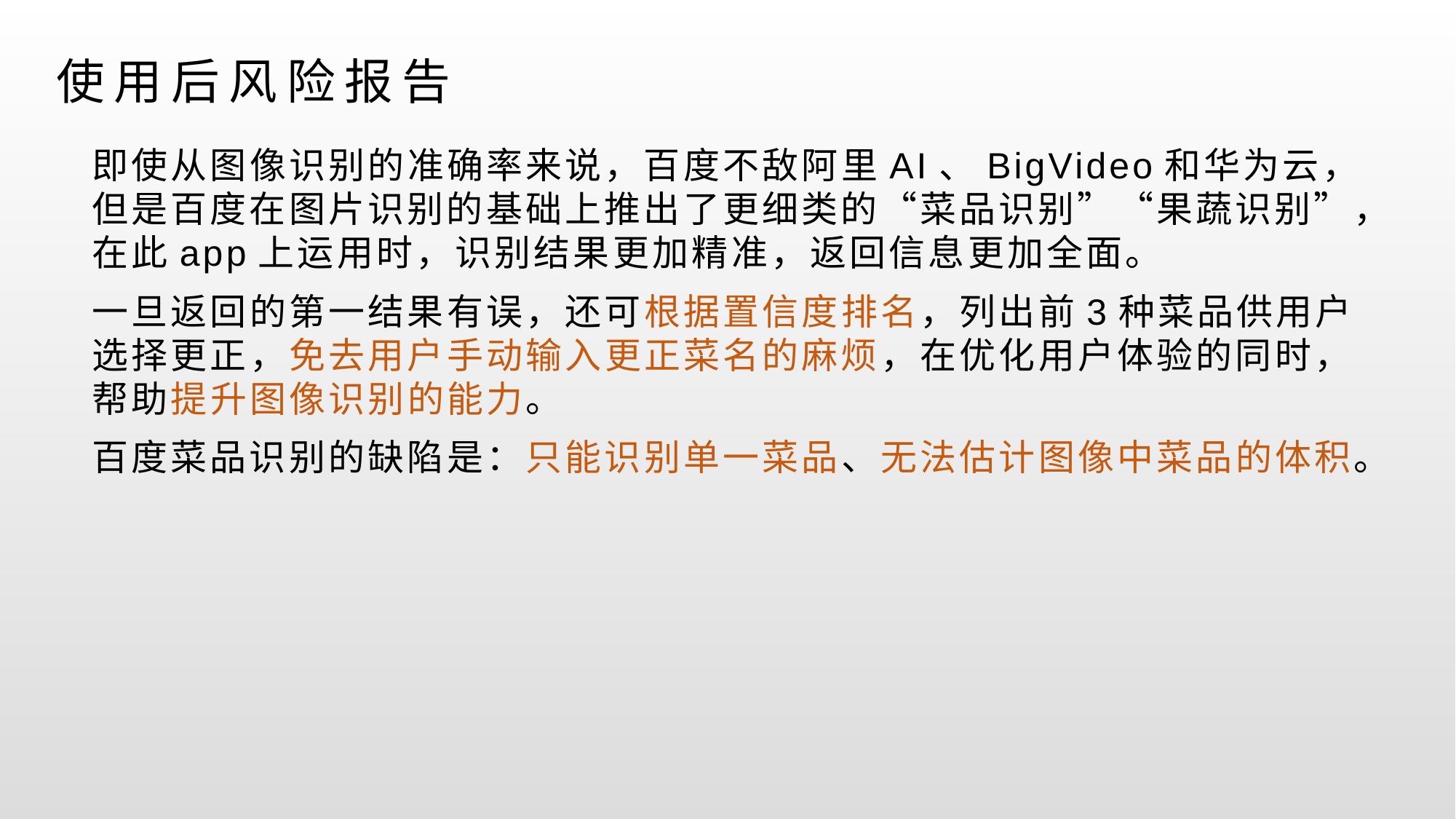

# 使用后风险报告
即使从图像识别的准确率来说，百度不敌阿里AI、BigVideo和华为云，但是百度在图片识别的基础上推出了更细类的“菜品识别”“果蔬识别”，在此app上运用时，识别结果更加精准，返回信息更加全面。
一旦返回的第一结果有误，还可根据置信度排名，列出前3种菜品供用户选择更正，免去用户手动输入更正菜名的麻烦，在优化用户体验的同时，帮助提升图像识别的能力。
百度菜品识别的缺陷是：只能识别单一菜品、无法估计图像中菜品的体积。